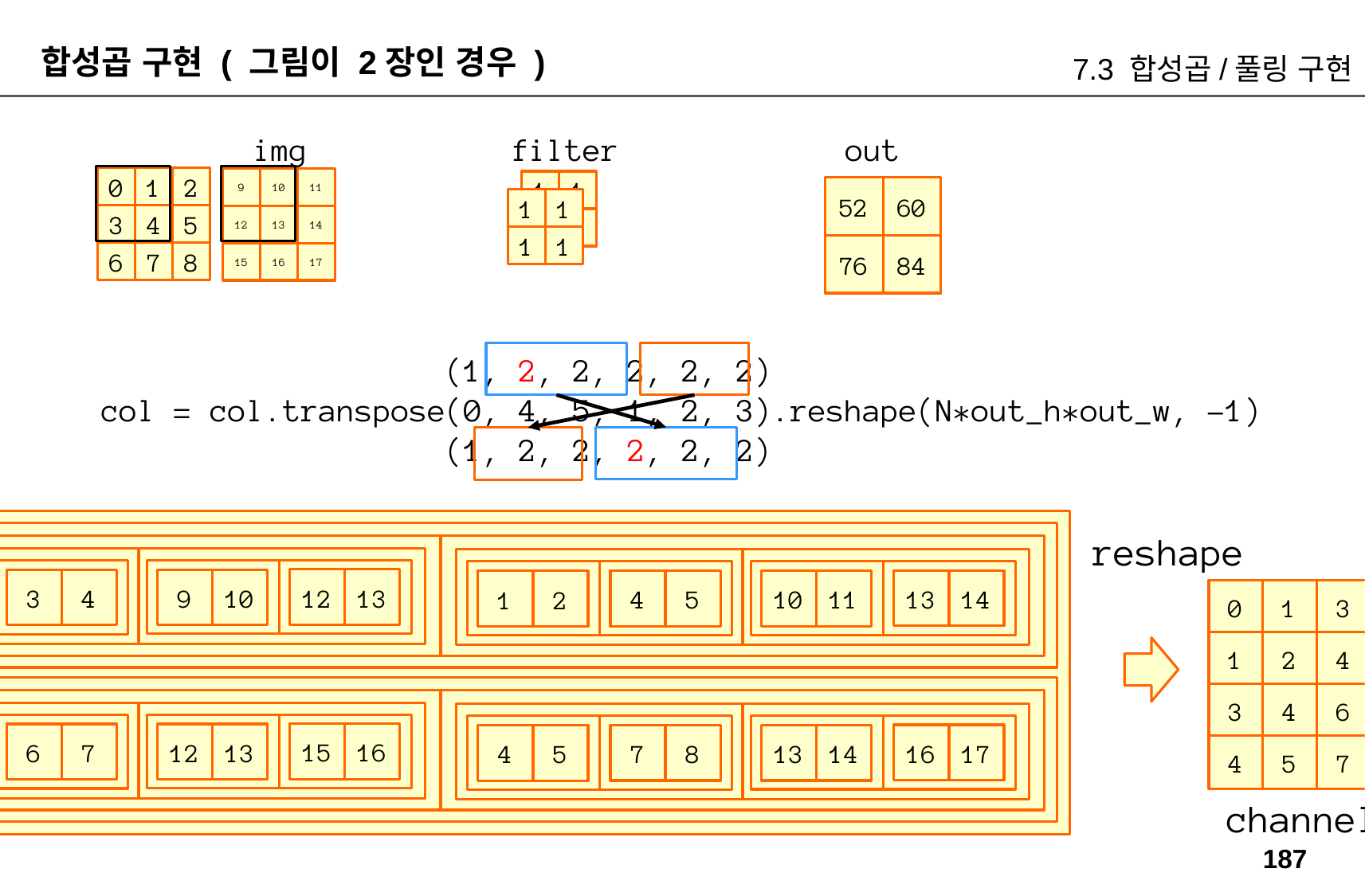

합성곱 구현 ( 그림이 2장인 경우 )
7.3 합성곱/풀링 구현
img
filter
out

0
1
2
3
4
5
6
7
8
9
10
11
12
13
14
15
16
17
1
1
1
1
52
60
76
84
1
1
1
1
                   (1, 2, 2, 2, 2, 2)
col = col.transpose(0, 4, 5, 1, 2, 3).reshape(N*out_h*out_w, -1)
                   (1, 2, 2, 2, 2, 2)

reshape

12
13
3
4
9
10
0
1
13
14
4
5
10
11
1
2
0
1
3
4
1
2
4
5
3
4
6
7
4
5
7
8
9
10
12
13
10
11
13
14
12
13
15
16
13
14
16
17

15
16
6
7
12
13
3
4
16
17
7
8
13
14
4
5
channel=1
channel=0